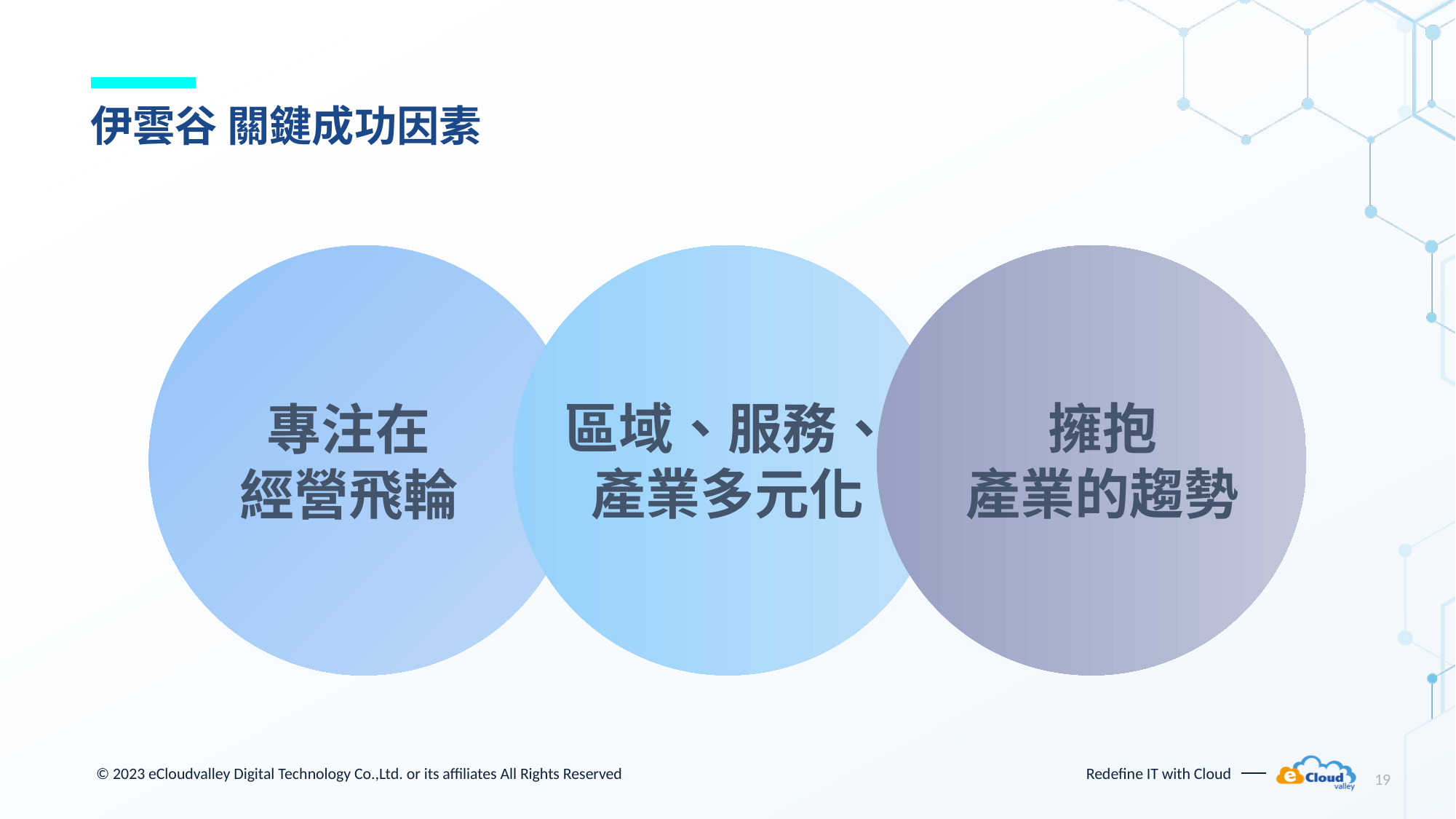

# 伊雲谷 關鍵成功因素

擁抱
產業的趨勢
區域、服務、
產業多元化
專注在
經營飛輪
19